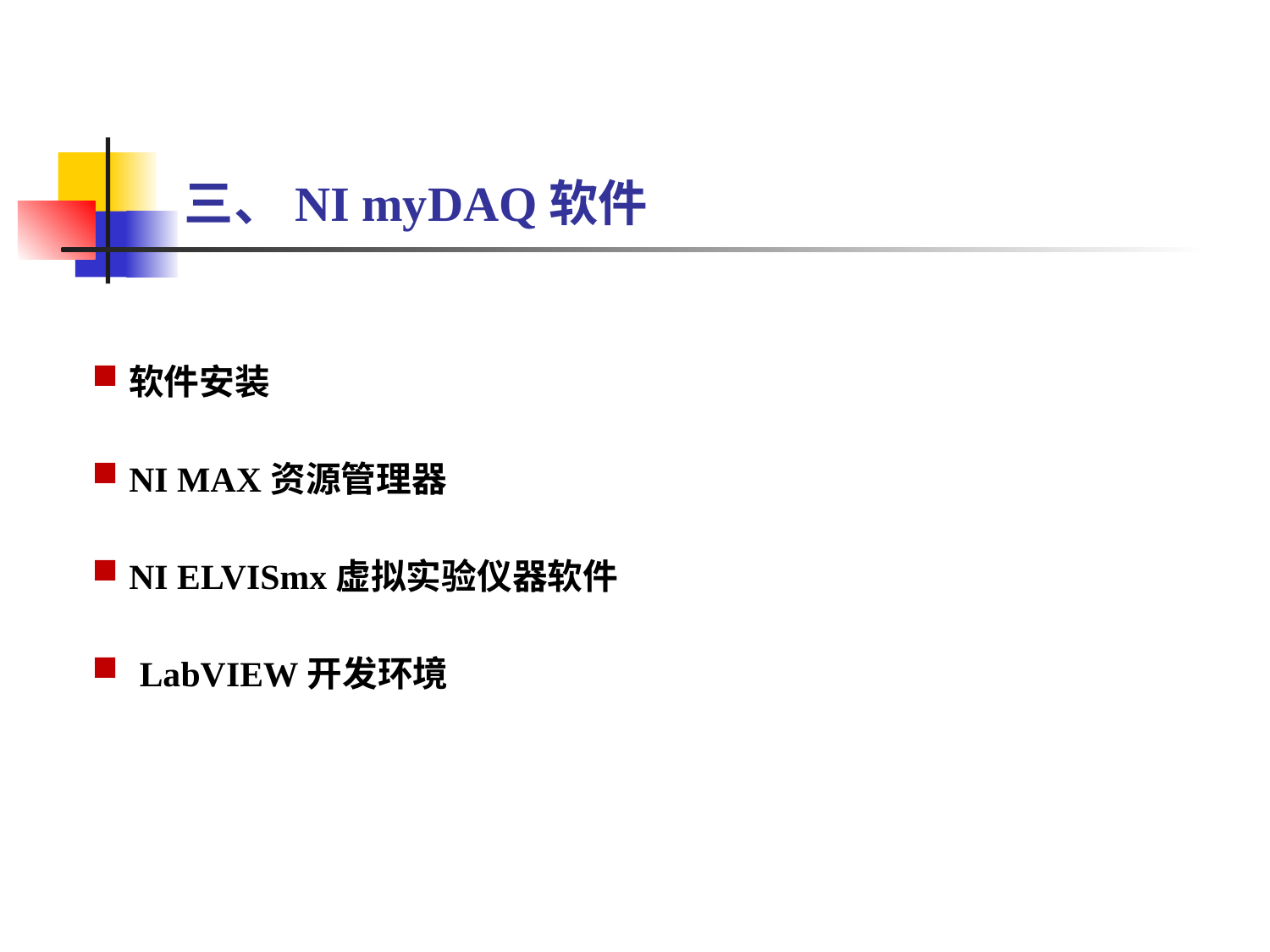

三、NI myDAQ软件
软件安装

NI MAX资源管理器

NI ELVISmx虚拟实验仪器软件

LabVIEW开发环境